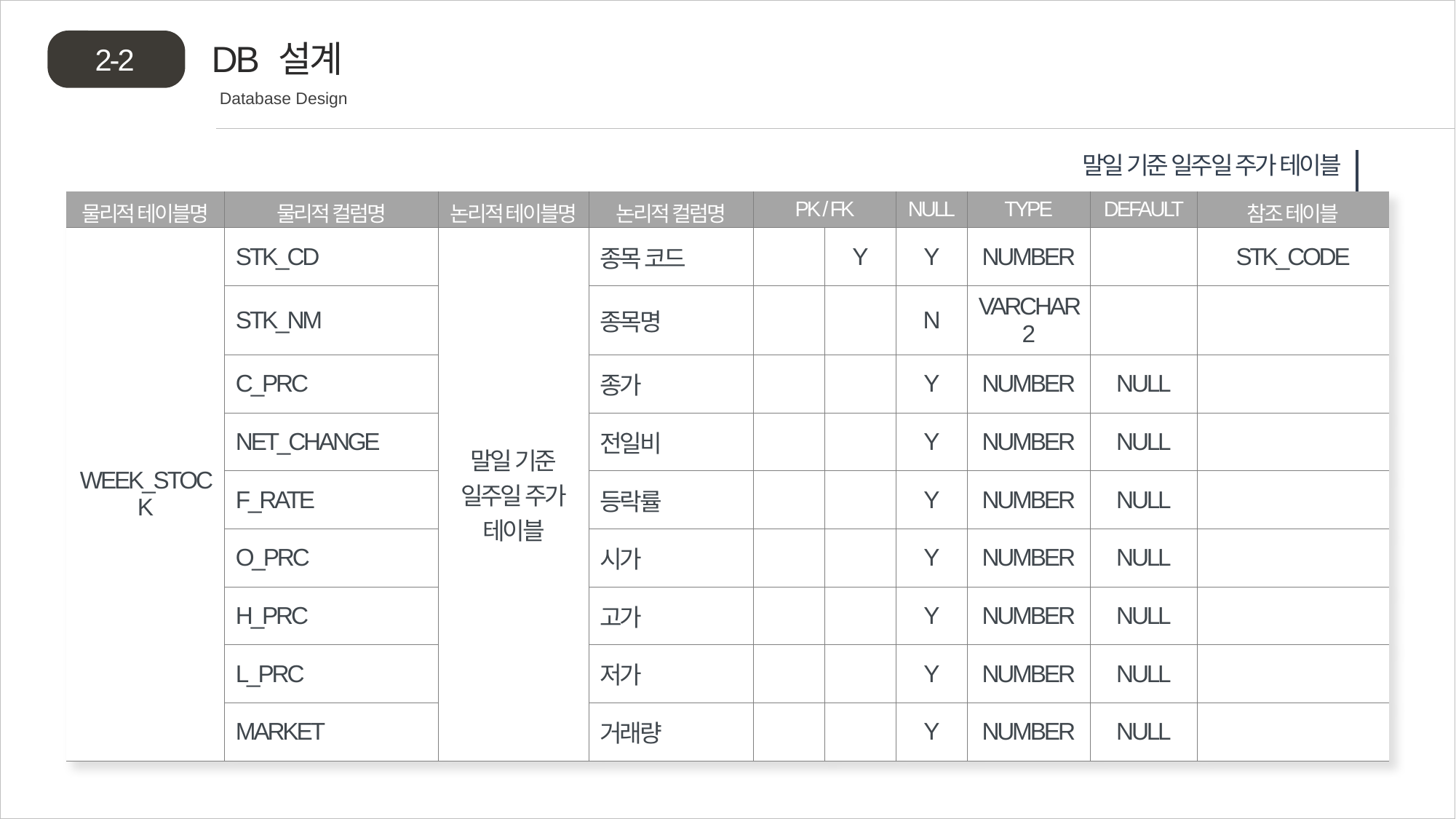

DB 설계
2-2
Database Design
말일 기준 일주일 주가 테이블
| 물리적 테이블명 | 물리적 컬럼명 | 논리적 테이블명 | 논리적 컬럼명 | PK / FK |  | NULL | TYPE | DEFAULT | 참조 테이블 |
| --- | --- | --- | --- | --- | --- | --- | --- | --- | --- |
| WEEK\_STOCK | STK\_CD | 말일 기준 일주일 주가 테이블 | 종목 코드 |  | Y | Y | NUMBER |  | STK\_CODE |
|  | STK\_NM |  | 종목명 |  |  | N | VARCHAR2 |  |  |
|  | C\_PRC |  | 종가 |  |  | Y | NUMBER | NULL |  |
|  | NET\_CHANGE |  | 전일비 |  |  | Y | NUMBER | NULL |  |
|  | F\_RATE |  | 등락률 |  |  | Y | NUMBER | NULL |  |
|  | O\_PRC |  | 시가 |  |  | Y | NUMBER | NULL |  |
|  | H\_PRC |  | 고가 |  |  | Y | NUMBER | NULL |  |
|  | L\_PRC |  | 저가 |  |  | Y | NUMBER | NULL |  |
|  | MARKET |  | 거래량 |  |  | Y | NUMBER | NULL |  |